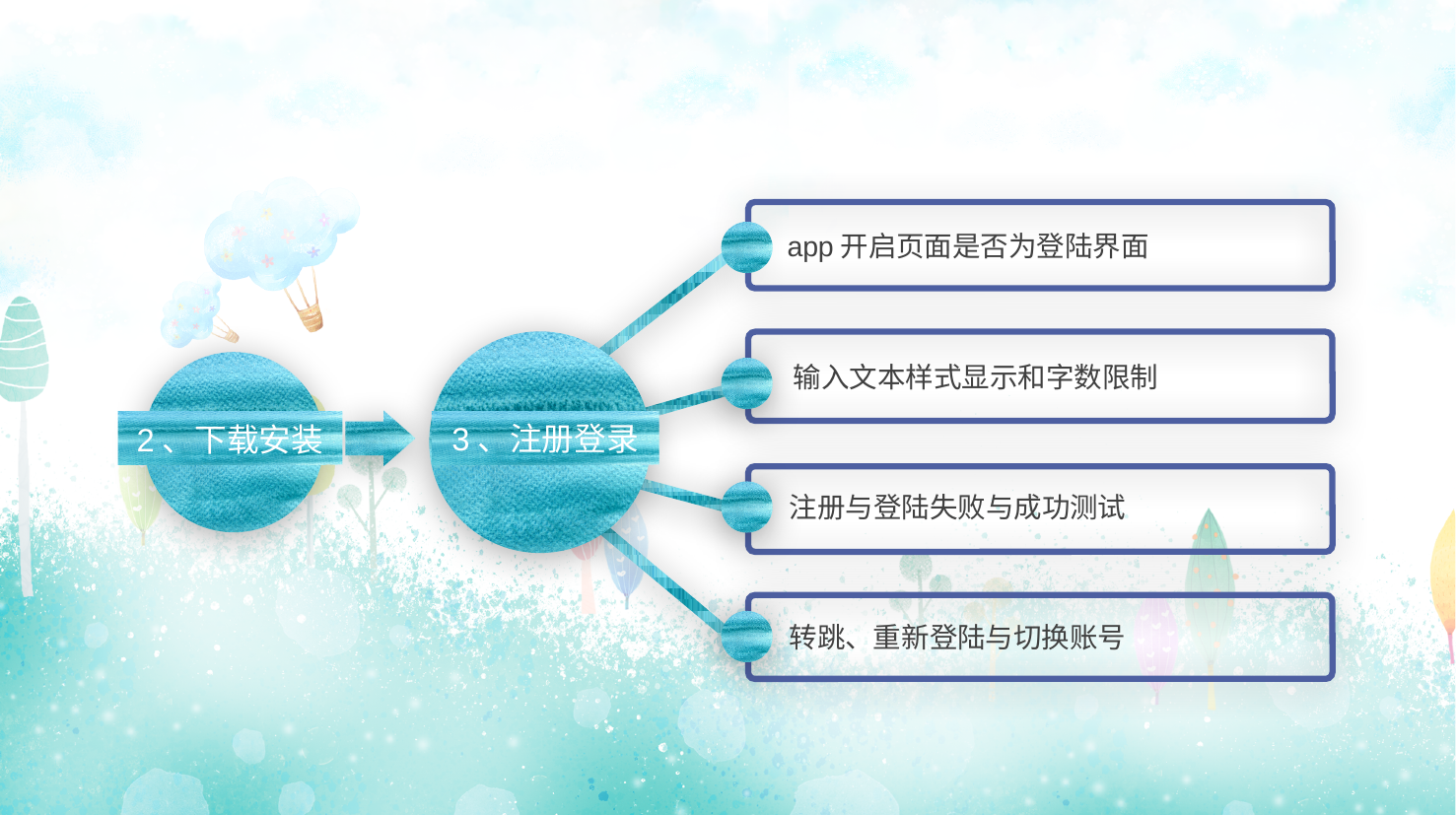

app开启页面是否为登陆界面

3、注册登录

2、下载安装
输入文本样式显示和字数限制

注册与登陆失败与成功测试

转跳、重新登陆与切换账号